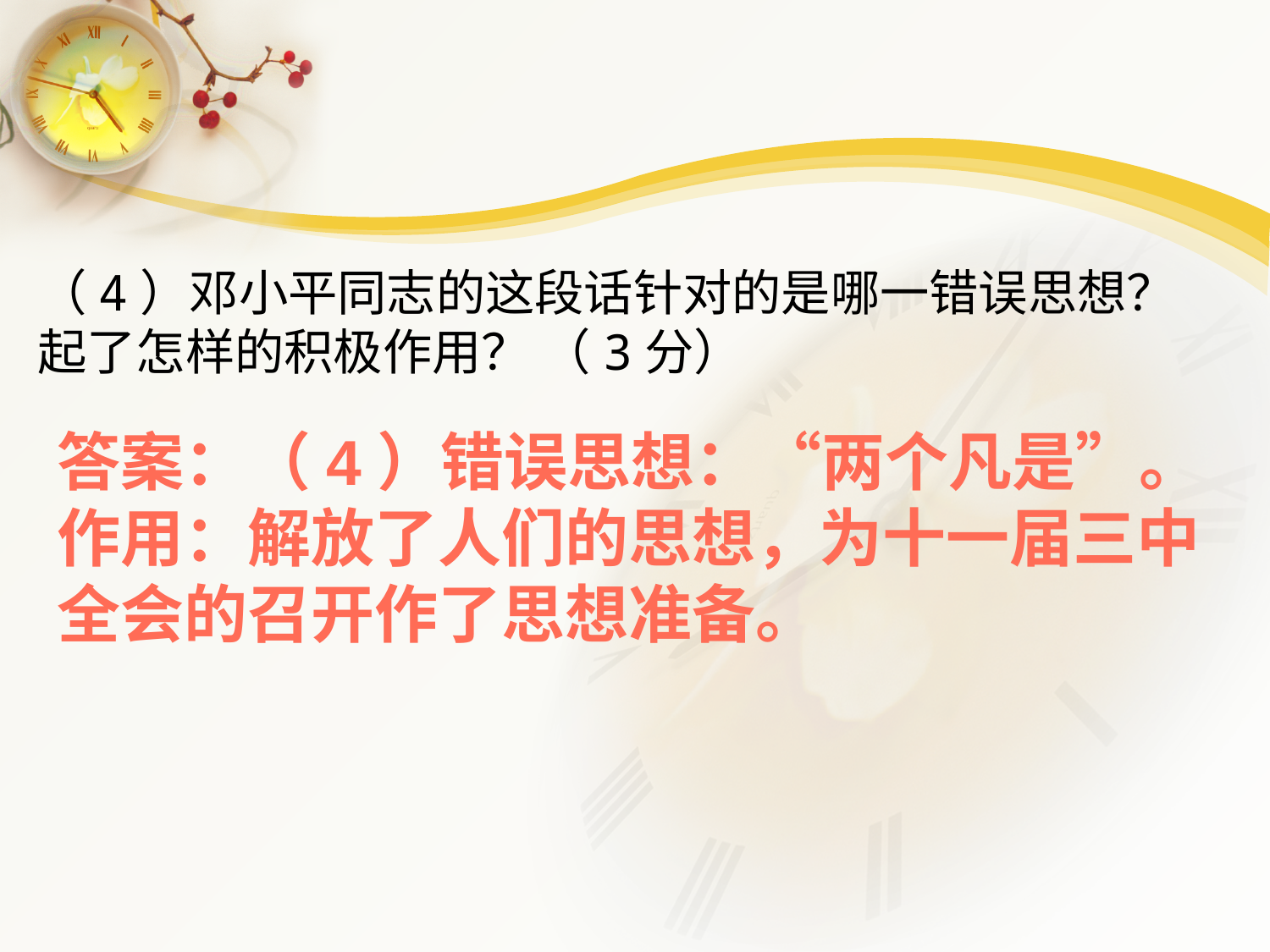

（4）邓小平同志的这段话针对的是哪一错误思想？起了怎样的积极作用？ （3分）
答案：（4）错误思想：“两个凡是”。
作用：解放了人们的思想，为十一届三中全会的召开作了思想准备。